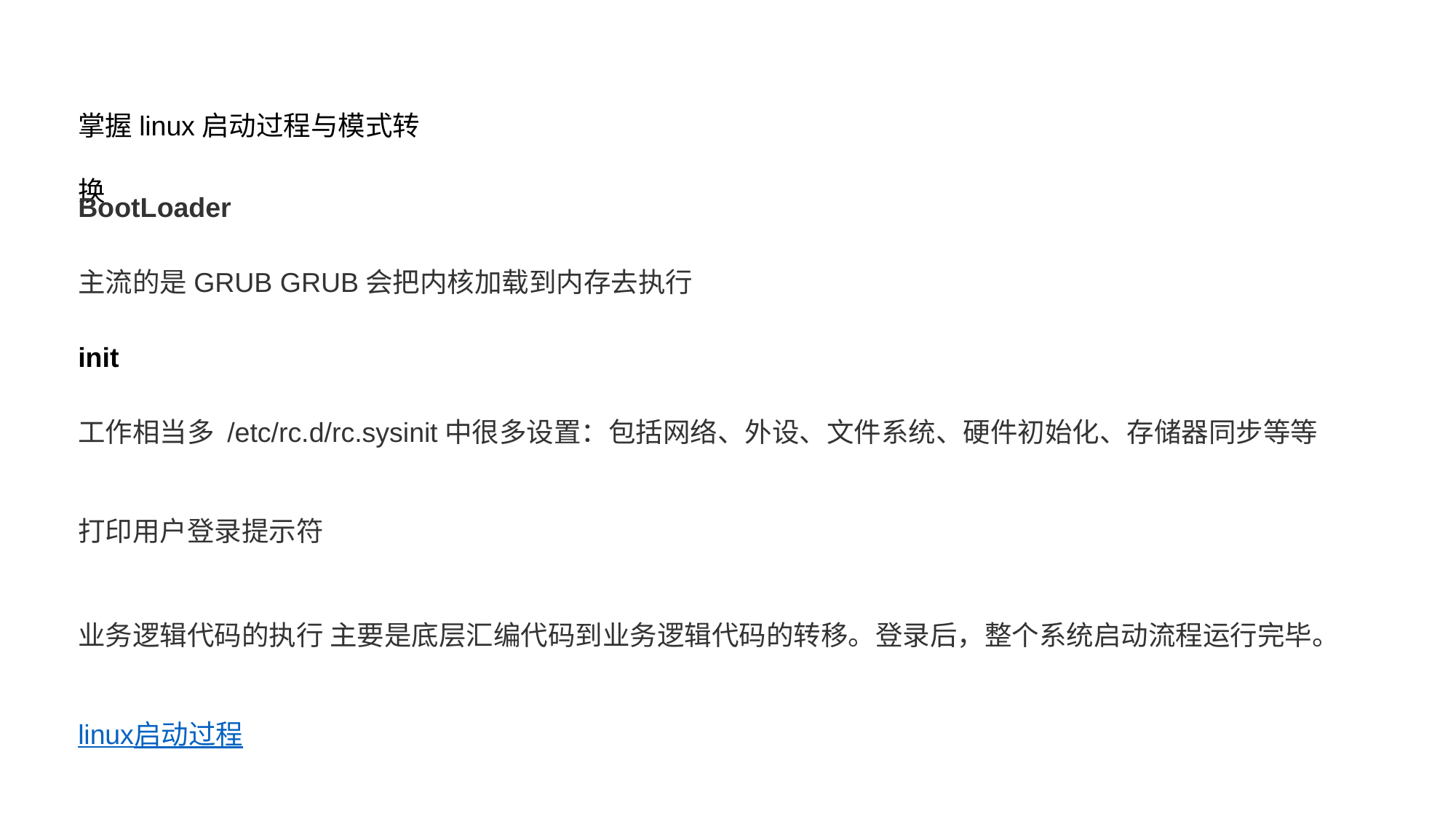

掌握linux启动过程与模式转换
BootLoader
主流的是GRUB GRUB会把内核加载到内存去执行
init
工作相当多 /etc/rc.d/rc.sysinit中很多设置：包括网络、外设、文件系统、硬件初始化、存储器同步等等
打印用户登录提示符
业务逻辑代码的执行 主要是底层汇编代码到业务逻辑代码的转移。登录后，整个系统启动流程运行完毕。
linux启动过程